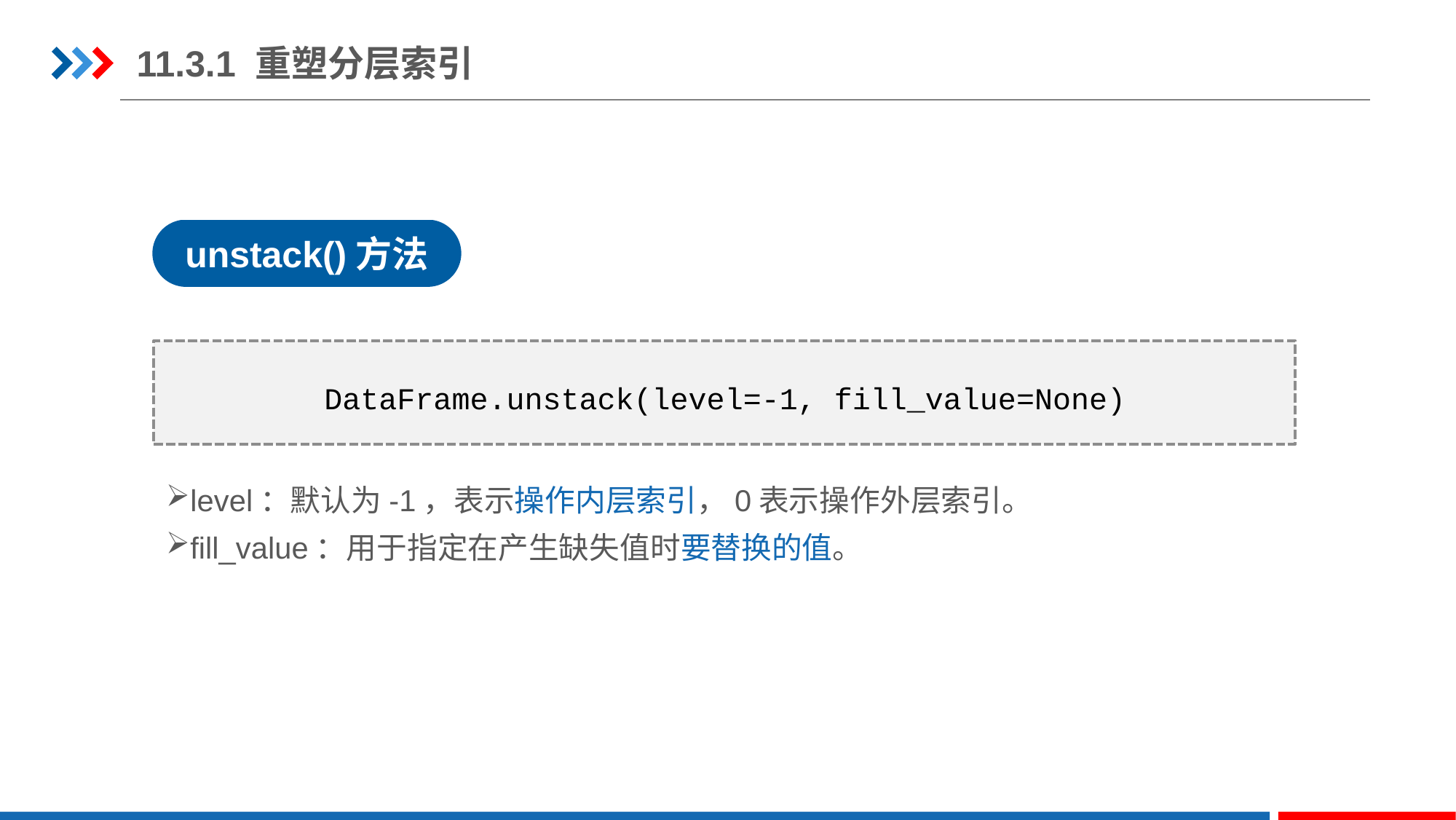

11.3.1 重塑分层索引
unstack()方法

DataFrame.unstack(level=-1, fill_value=None)
level：默认为-1，表示操作内层索引，0表示操作外层索引。
fill_value：用于指定在产生缺失值时要替换的值。